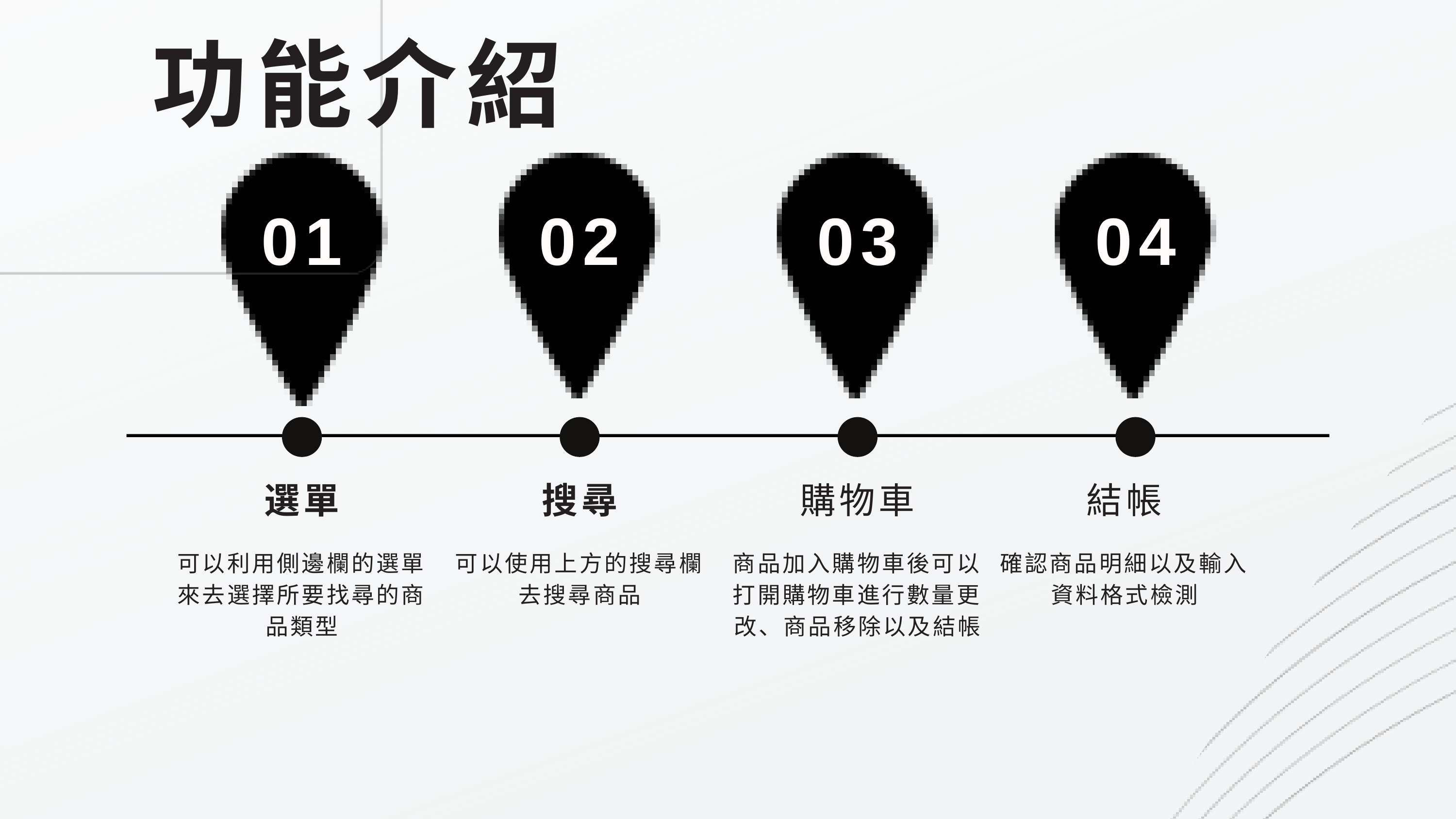

功能介紹

01
02
03
04

選單
搜尋
購物車
結帳
可以利用側邊欄的選單來去選擇所要找尋的商品類型
可以使用上方的搜尋欄去搜尋商品
商品加入購物車後可以打開購物車進行數量更改、商品移除以及結帳
確認商品明細以及輸入資料格式檢測